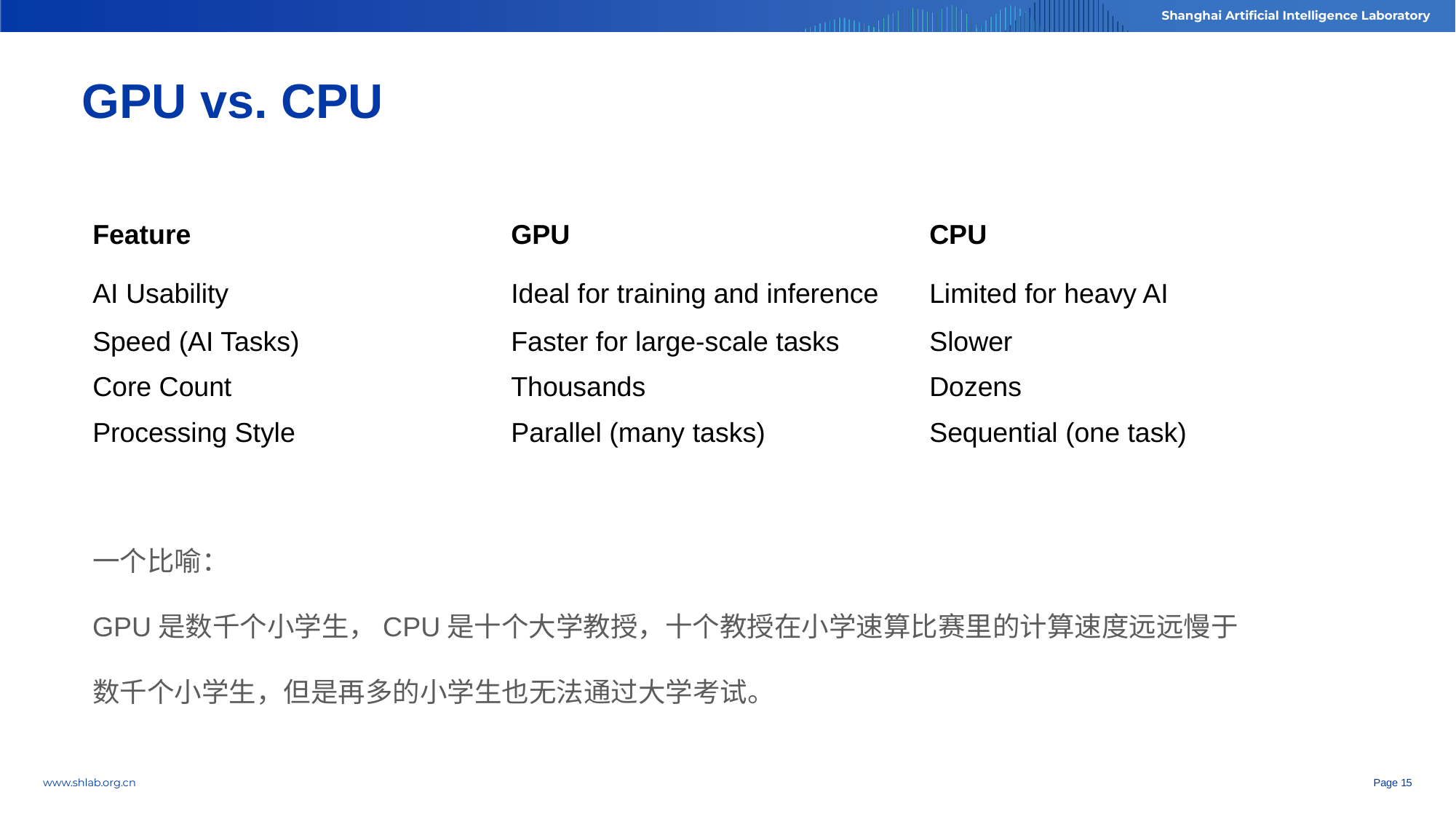

GPU vs. CPU
| Feature | GPU | CPU |
| --- | --- | --- |
| AI Usability | Ideal for training and inference | Limited for heavy AI |
| --- | --- | --- |
| Speed (AI Tasks) | Faster for large-scale tasks | Slower |
| --- | --- | --- |
| Core Count | Thousands | Dozens |
| --- | --- | --- |
| Processing Style | Parallel (many tasks) | Sequential (one task) |
| --- | --- | --- |
一个比喻：
GPU是数千个小学生，CPU是十个大学教授，十个教授在小学速算比赛里的计算速度远远慢于数千个小学生，但是再多的小学生也无法通过大学考试。